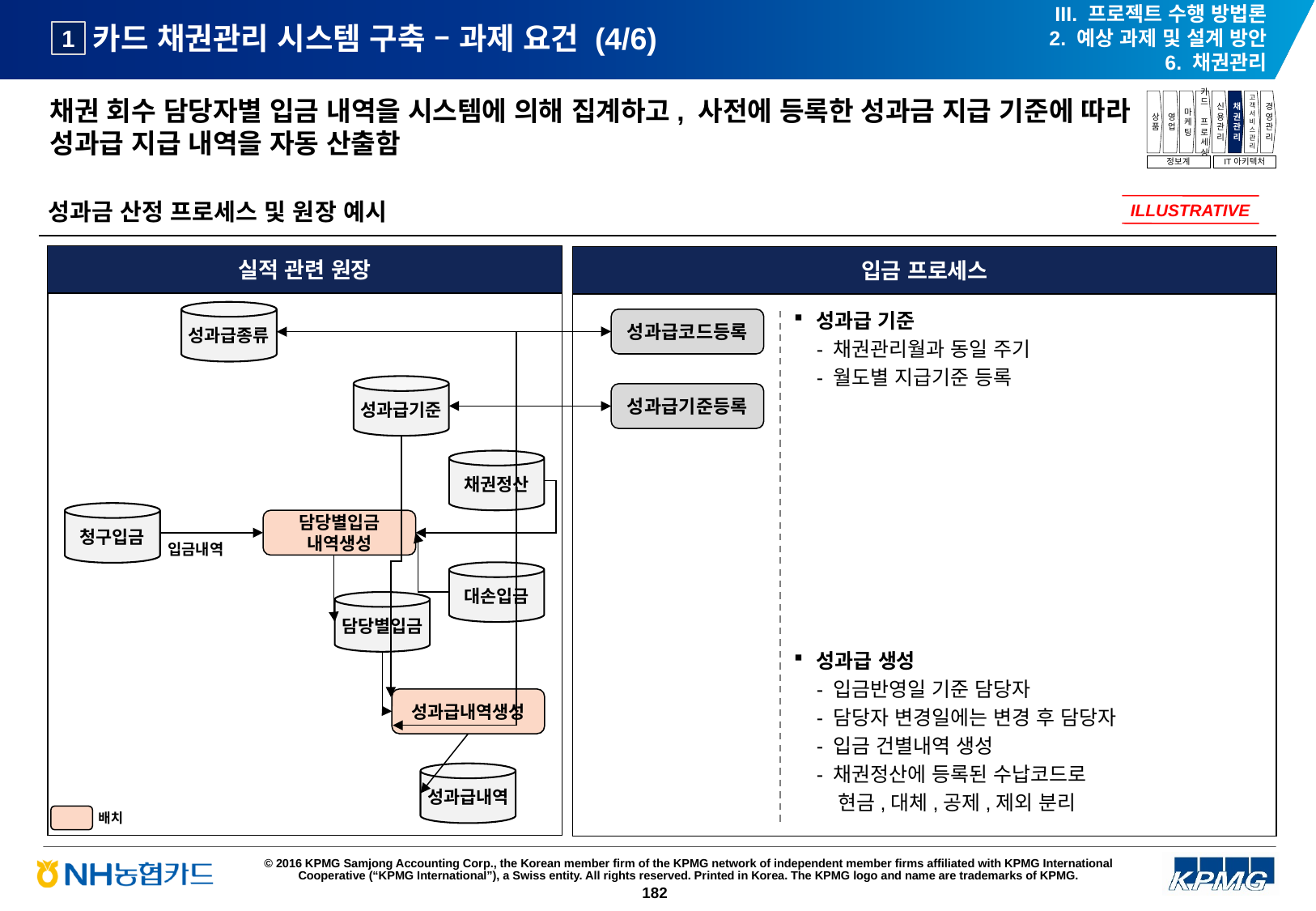

III. 프로젝트 수행 방법론
2. 예상 과제 및 설계 방안
6. 채권관리
# 카드 채권관리 시스템 구축 – 과제 요건 (4/6)
1
채권 회수 담당자별 입금 내역을 시스템에 의해 집계하고, 사전에 등록한 성과금 지급 기준에 따라 성과급 지급 내역을 자동 산출함
상품
영업
마케팅
카드
프로세싱
신용관리
채권관리
고객서비스관리
경영관리
정보계
IT아키텍처
성과금 산정 프로세스 및 원장 예시
ILLUSTRATIVE
실적 관련 원장

입금 프로세스

성과급종류
성과급코드등록
성과급기준
성과급기준등록
채권정산
청구입금
담당별입금
내역생성
입금내역
대손입금
담당별입금
성과급내역생성
성과급내역
성과급 기준
    - 채권관리월과 동일 주기
    - 월도별 지급기준 등록

성과급 생성
    - 입금반영일 기준 담당자
    - 담당자 변경일에는 변경 후 담당자
    - 입금 건별내역 생성
    - 채권정산에 등록된 수납코드로
       현금,대체,공제,제외 분리

배치